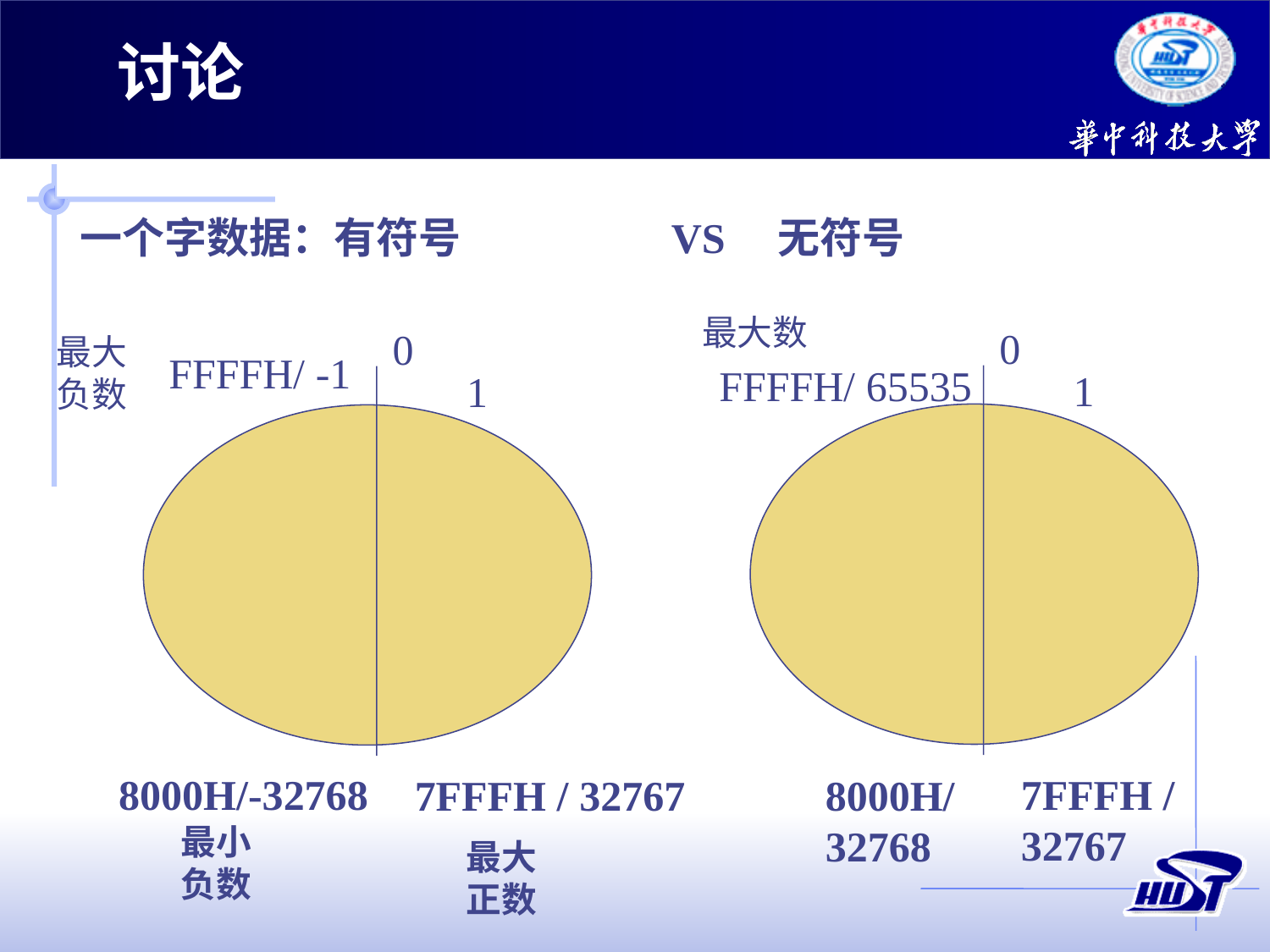

讨论
一个字数据：有符号                     VS    无符号
最大数
0
0
最大负数
FFFFH/ -1
FFFFH/ 65535
1
1

7FFFH /
32767
8000H/-32768
7FFFH / 32767
8000H/
32768
最小负数
最大正数